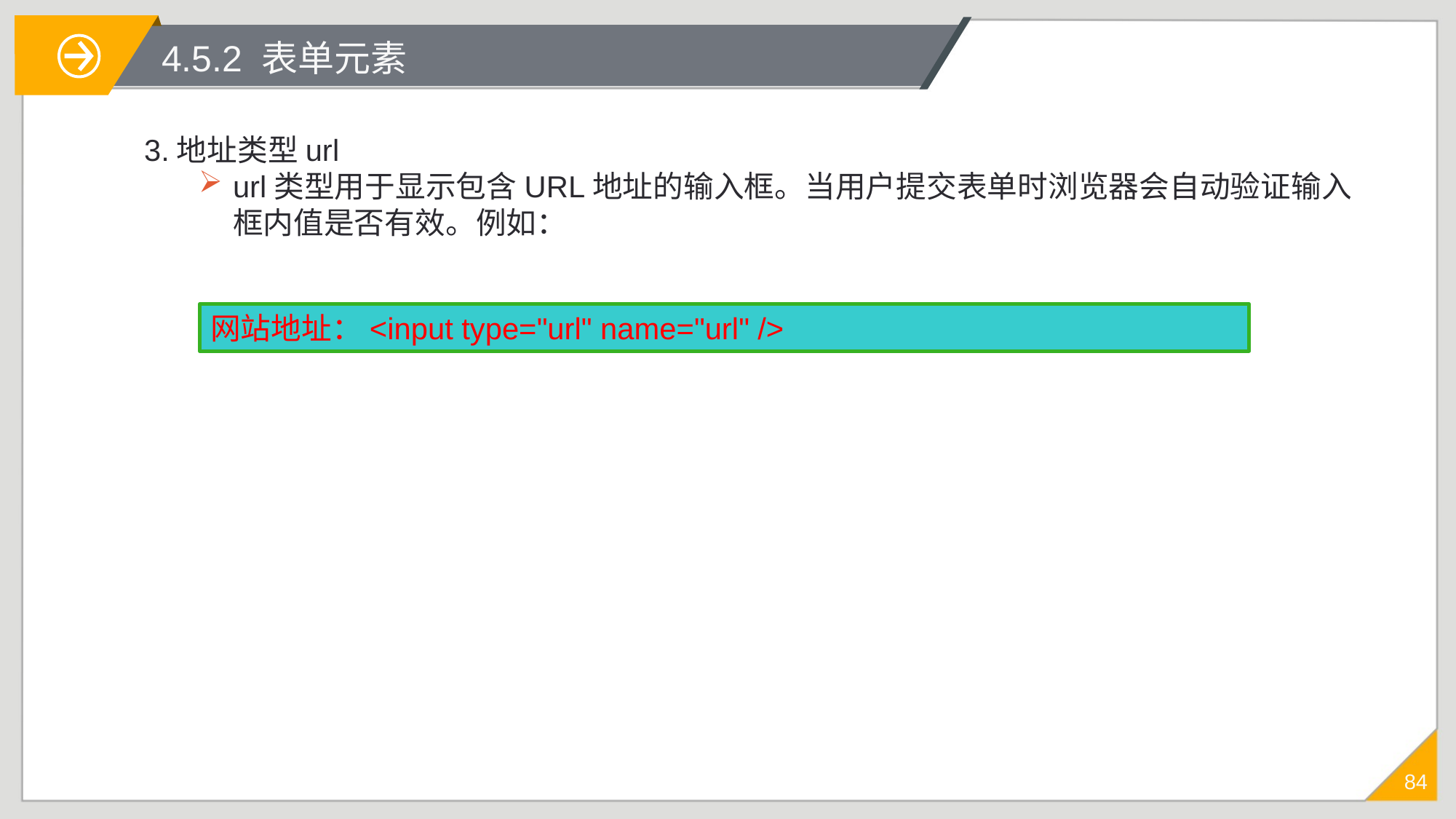

# 4.5.2 表单元素
3.地址类型url
url类型用于显示包含URL地址的输入框。当用户提交表单时浏览器会自动验证输入框内值是否有效。例如：

网站地址：<input type="url" name="url" />